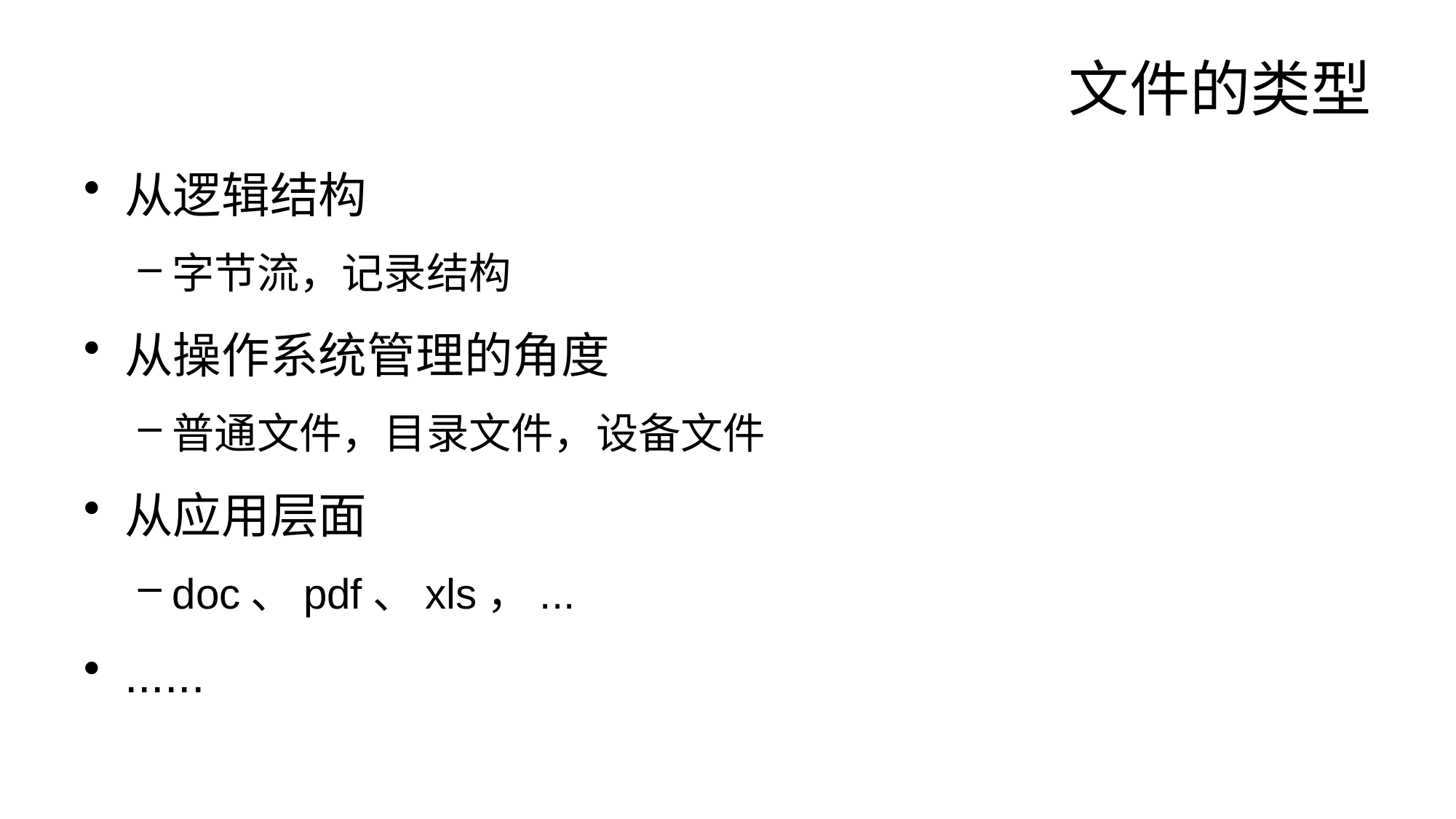

# 文件的类型
从逻辑结构
字节流，记录结构
从操作系统管理的角度
普通文件，目录文件，设备文件
从应用层面
doc、pdf、xls，...
......